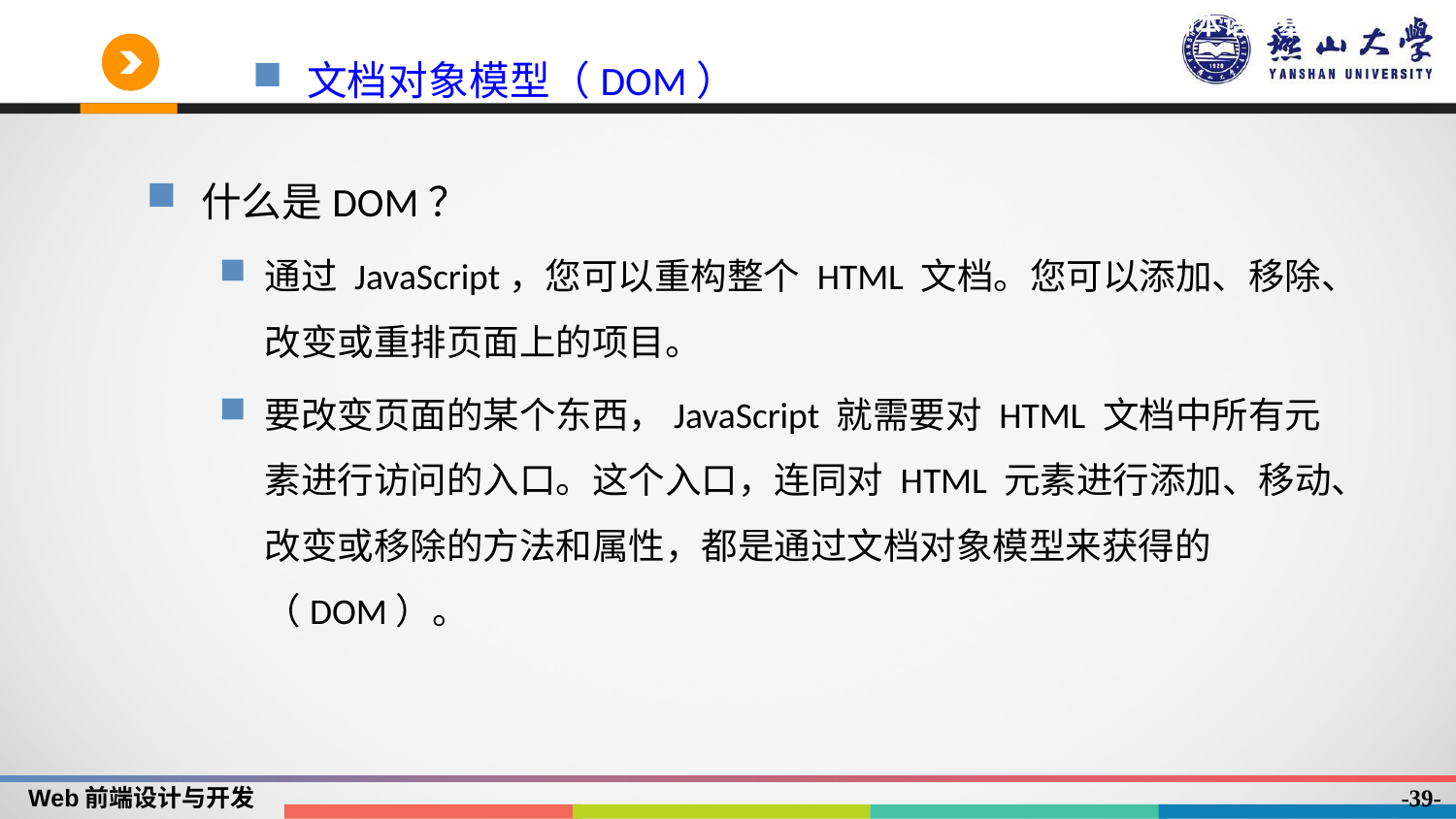

文档对象模型（DOM）

什么是DOM？
通过 JavaScript，您可以重构整个 HTML 文档。您可以添加、移除、改变或重排页面上的项目。
要改变页面的某个东西，JavaScript 就需要对 HTML 文档中所有元素进行访问的入口。这个入口，连同对 HTML 元素进行添加、移动、改变或移除的方法和属性，都是通过文档对象模型来获得的（DOM）。

-39-